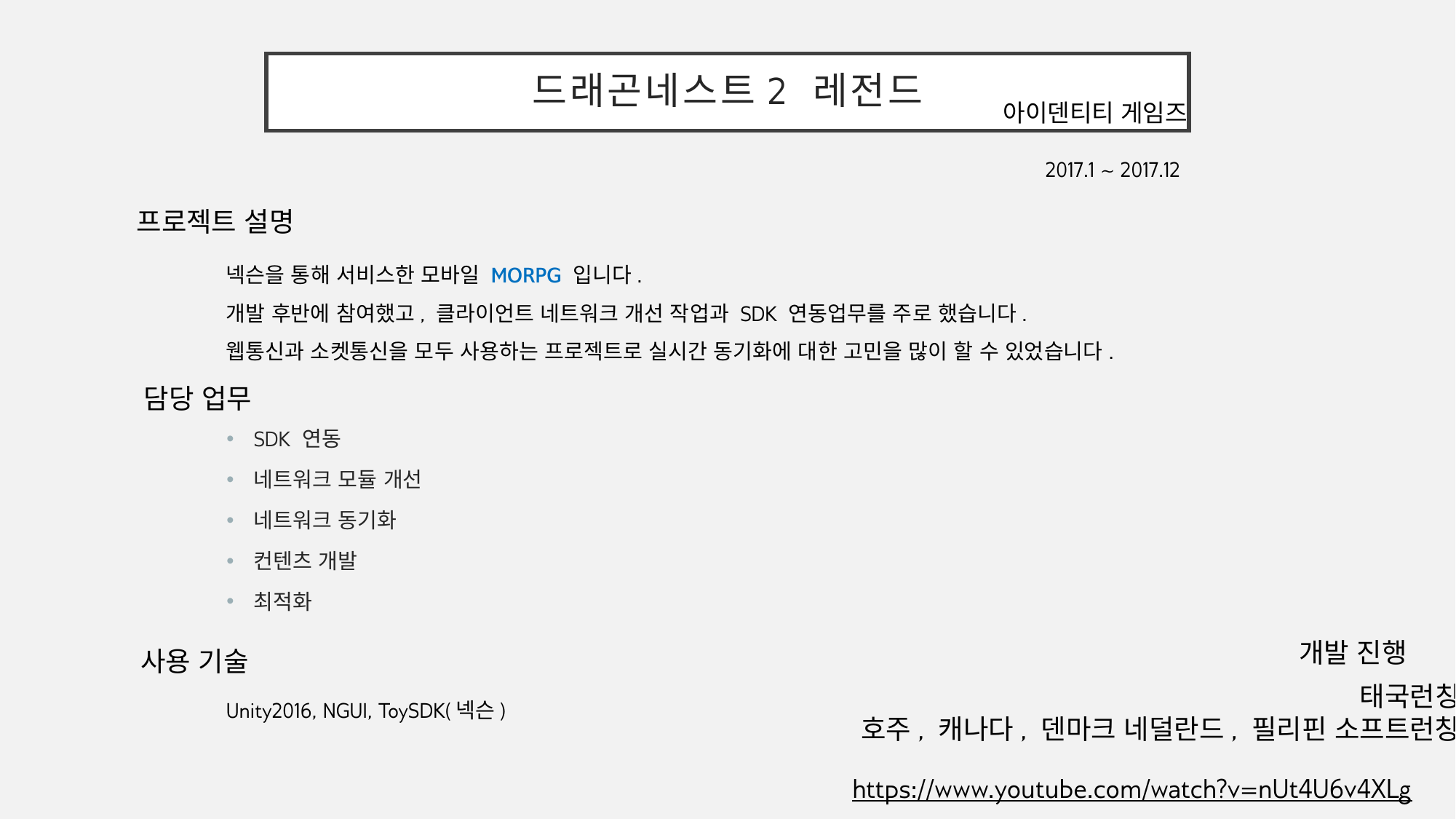

# 드래곤네스트2 레전드
아이덴티티 게임즈
2017.1 ~ 2017.12
프로젝트 설명
넥슨을 통해 서비스한 모바일 MORPG 입니다.
개발 후반에 참여했고, 클라이언트 네트워크 개선 작업과 SDK 연동업무를 주로 했습니다.
웹통신과 소켓통신을 모두 사용하는 프로젝트로 실시간 동기화에 대한 고민을 많이 할 수 있었습니다.
담당 업무
SDK 연동
네트워크 모듈 개선
네트워크 동기화
컨텐츠 개발
최적화

개발 진행
사용 기술
태국런칭
호주, 캐나다, 덴마크 네덜란드, 필리핀 소프트런칭
Unity2016, NGUI, ToySDK(넥슨)
https://www.youtube.com/watch?v=nUt4U6v4XLg